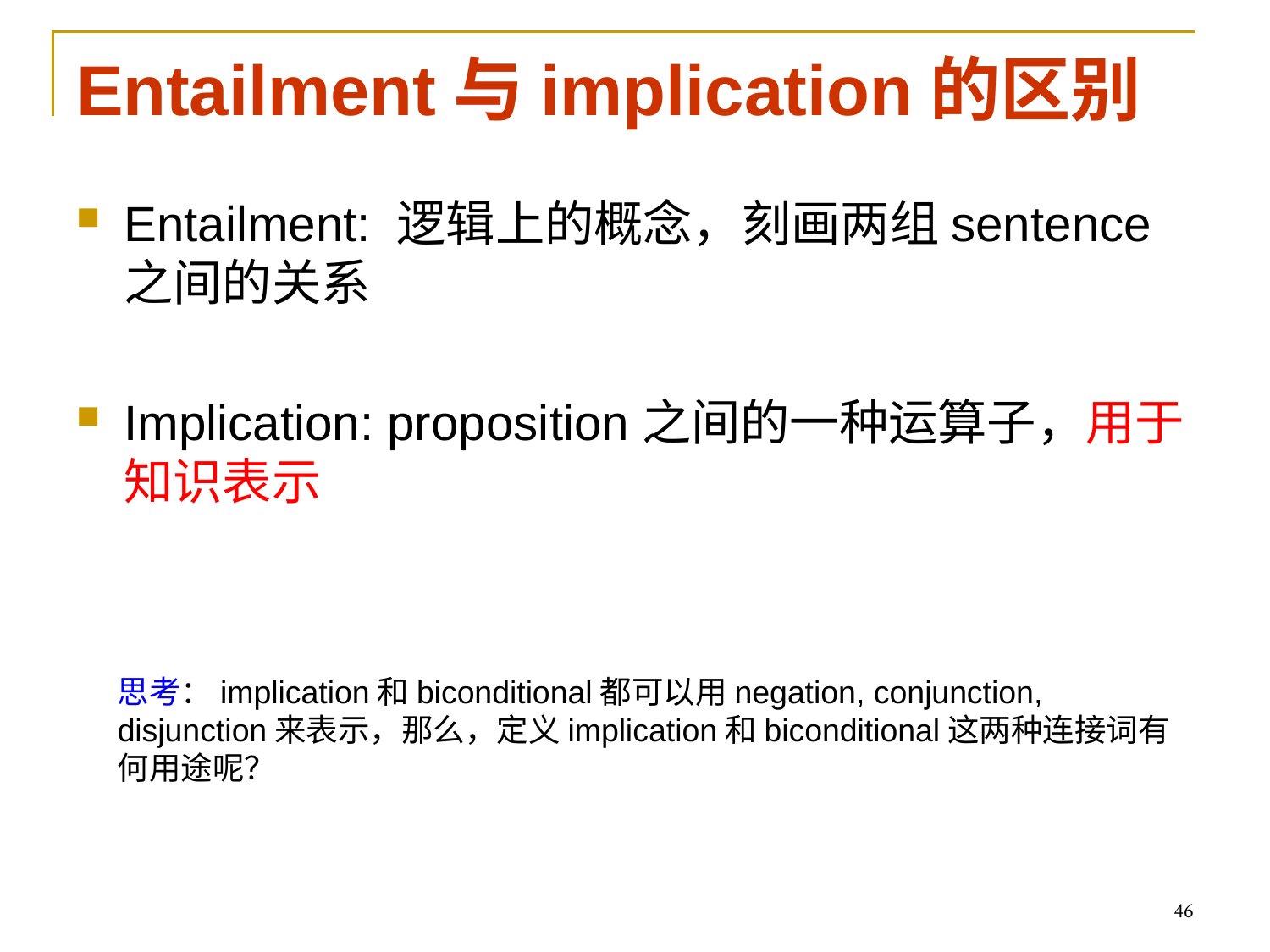

# Entailment与implication的区别
Entailment: 逻辑上的概念，刻画两组sentence之间的关系

Implication: proposition之间的一种运算子，用于知识表示

思考：implication和biconditional都可以用negation, conjunction, disjunction来表示，那么，定义implication和biconditional这两种连接词有何用途呢？
46